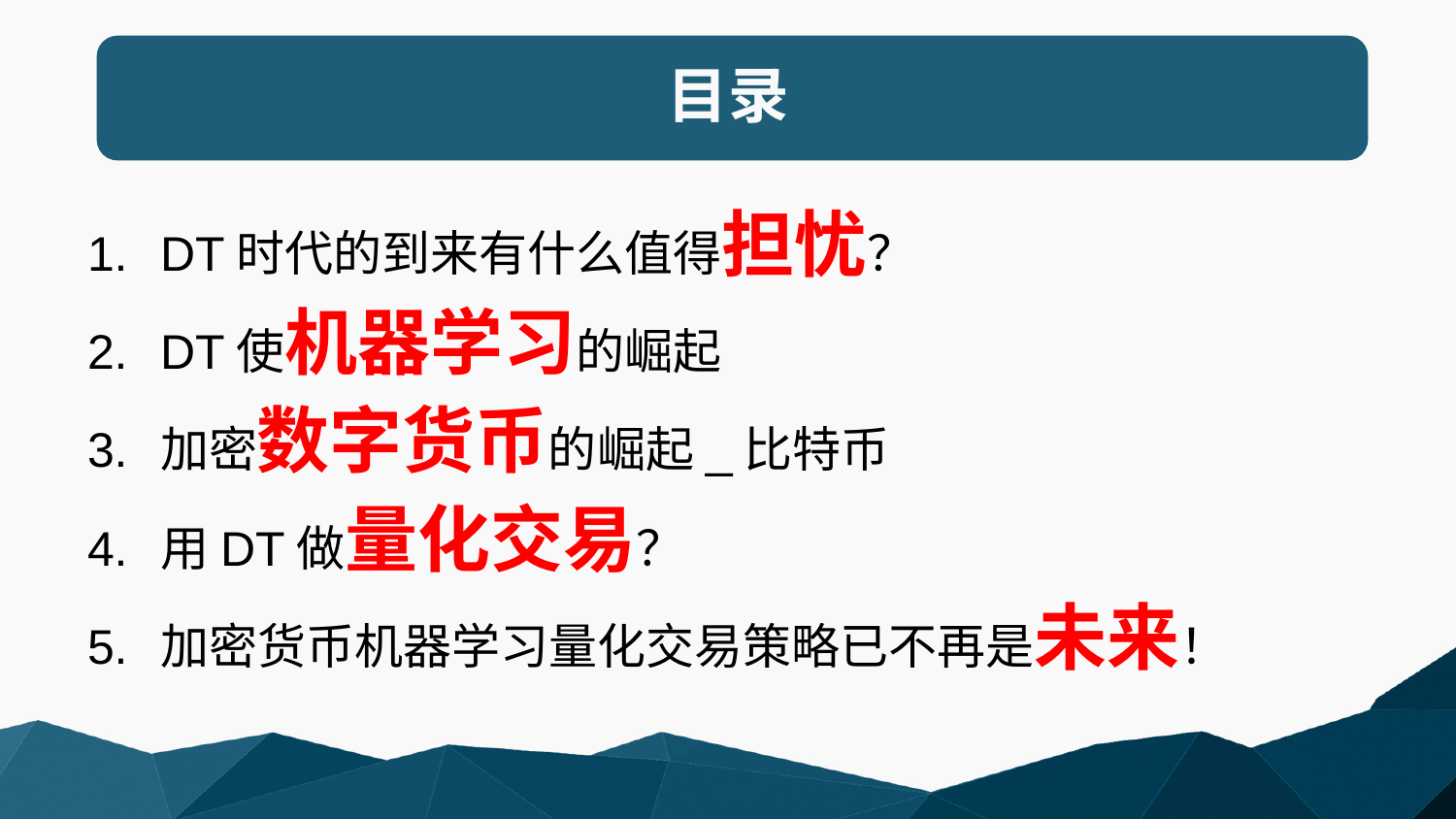

# 目录
DT时代的到来有什么值得担忧？
DT使机器学习的崛起
加密数字货币的崛起_比特币
用DT做量化交易？
加密货币机器学习量化交易策略已不再是未来！